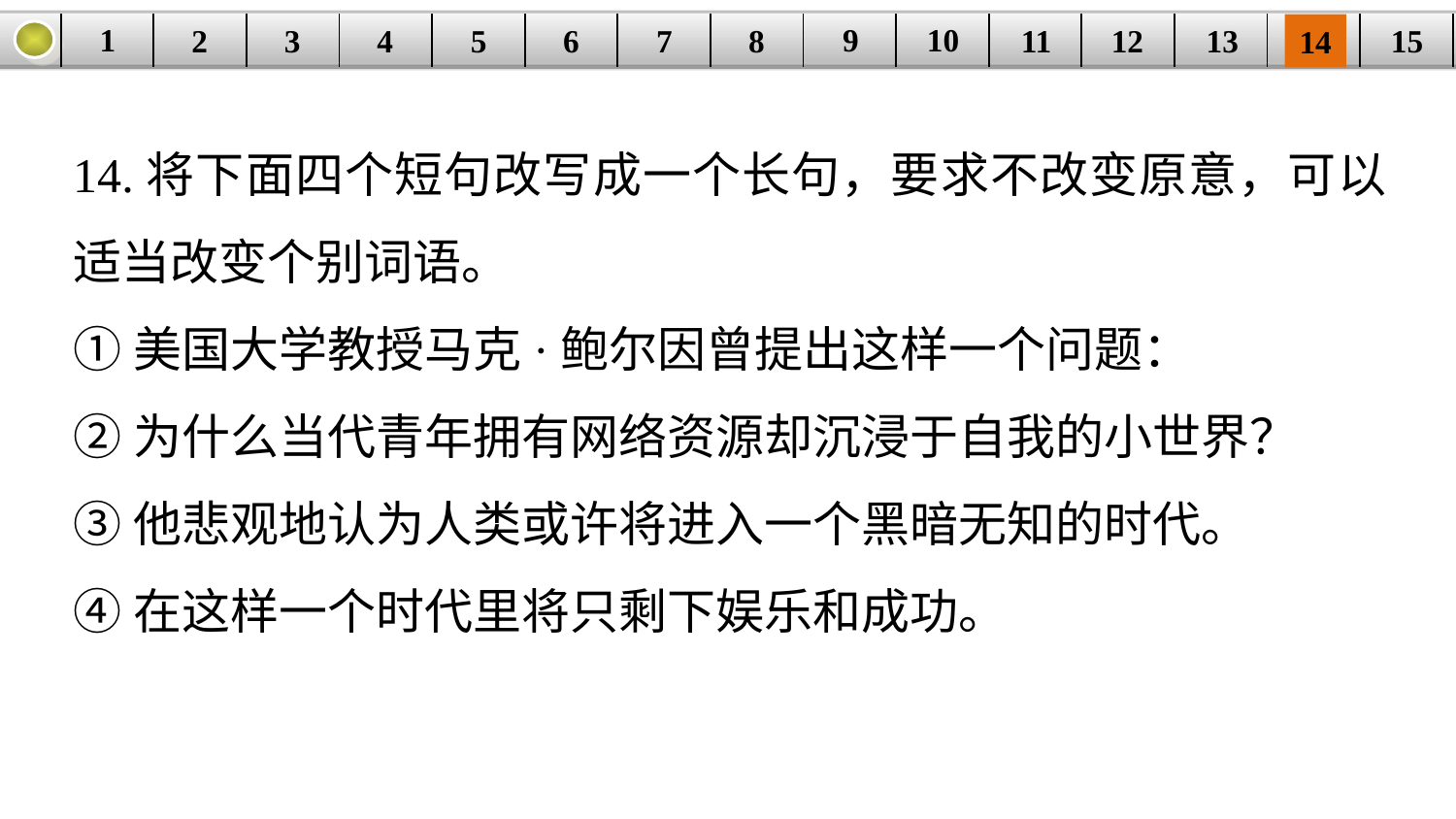

9
10
1
3
4
5
6
8
11
2
12
15
|  |  |  |  |  |  |  |  |  |  |  |  |  |  |  |
| --- | --- | --- | --- | --- | --- | --- | --- | --- | --- | --- | --- | --- | --- | --- |
7
13
14

14.将下面四个短句改写成一个长句，要求不改变原意，可以适当改变个别词语。
①美国大学教授马克·鲍尔因曾提出这样一个问题：
②为什么当代青年拥有网络资源却沉浸于自我的小世界？
③他悲观地认为人类或许将进入一个黑暗无知的时代。
④在这样一个时代里将只剩下娱乐和成功。